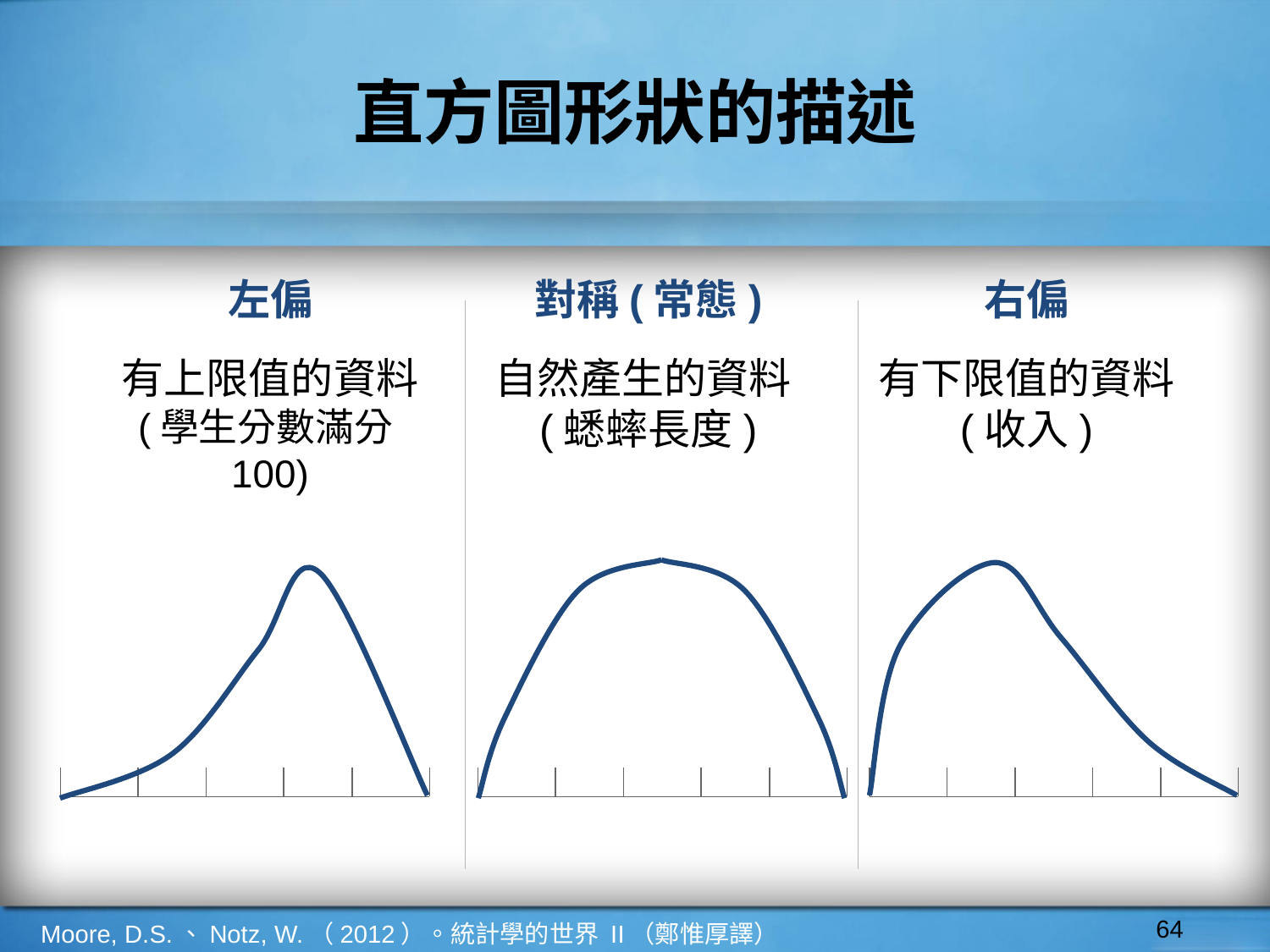

# 直方圖形狀的描述
左偏
對稱(常態)
右偏
有上限值的資料
(學生分數滿分100)
自然產生的資料(蟋蟀長度)
有下限值的資料
(收入)

64
Moore, D.S.、Notz, W.（2012）。統計學的世界 II（鄭惟厚譯）